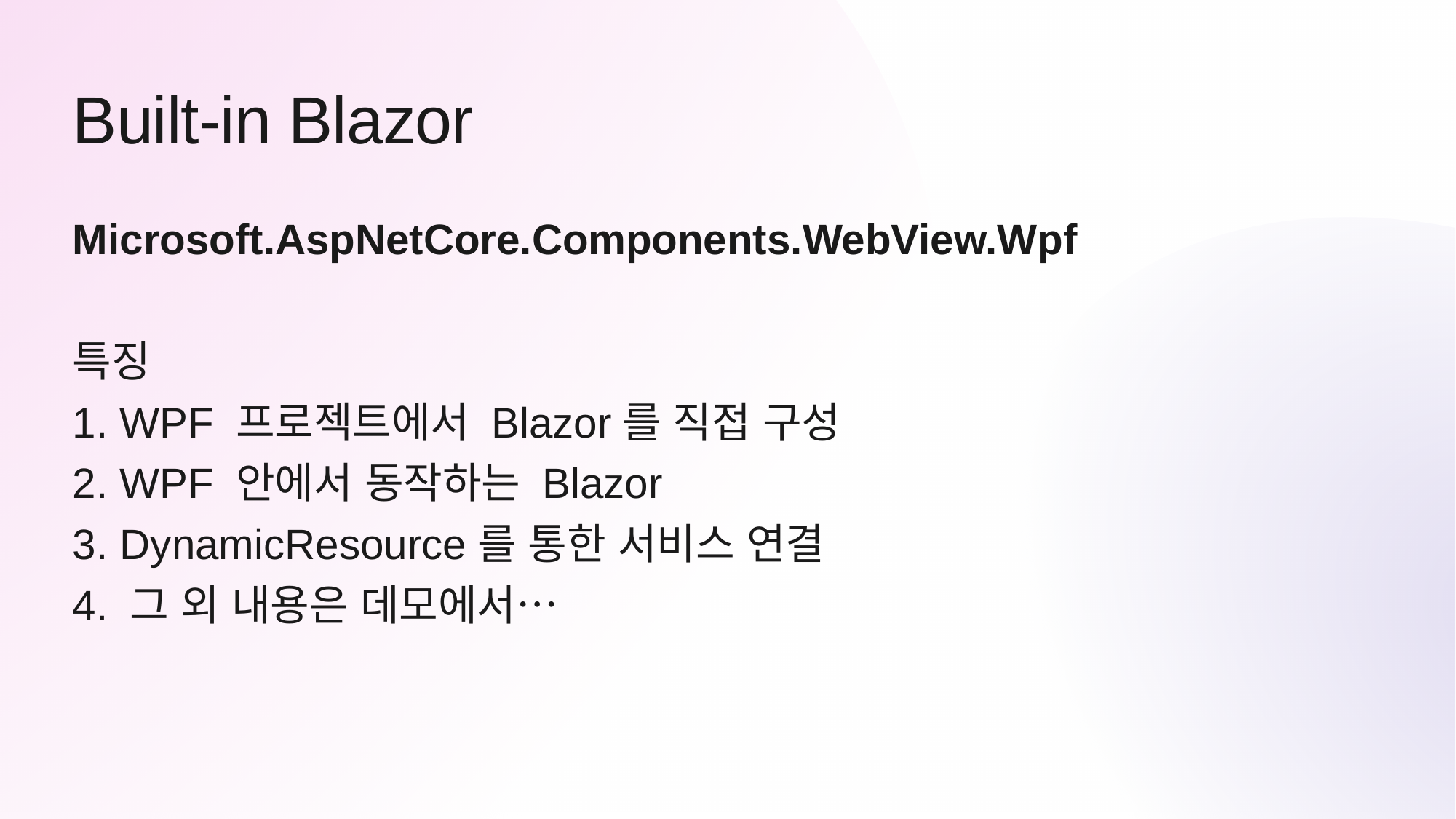

# Built-in Blazor
Microsoft.AspNetCore.Components.WebView.Wpf

특징
1. WPF 프로젝트에서 Blazor를 직접 구성
2. WPF 안에서 동작하는 Blazor
3. DynamicResource를 통한 서비스 연결
4. 그 외 내용은 데모에서…